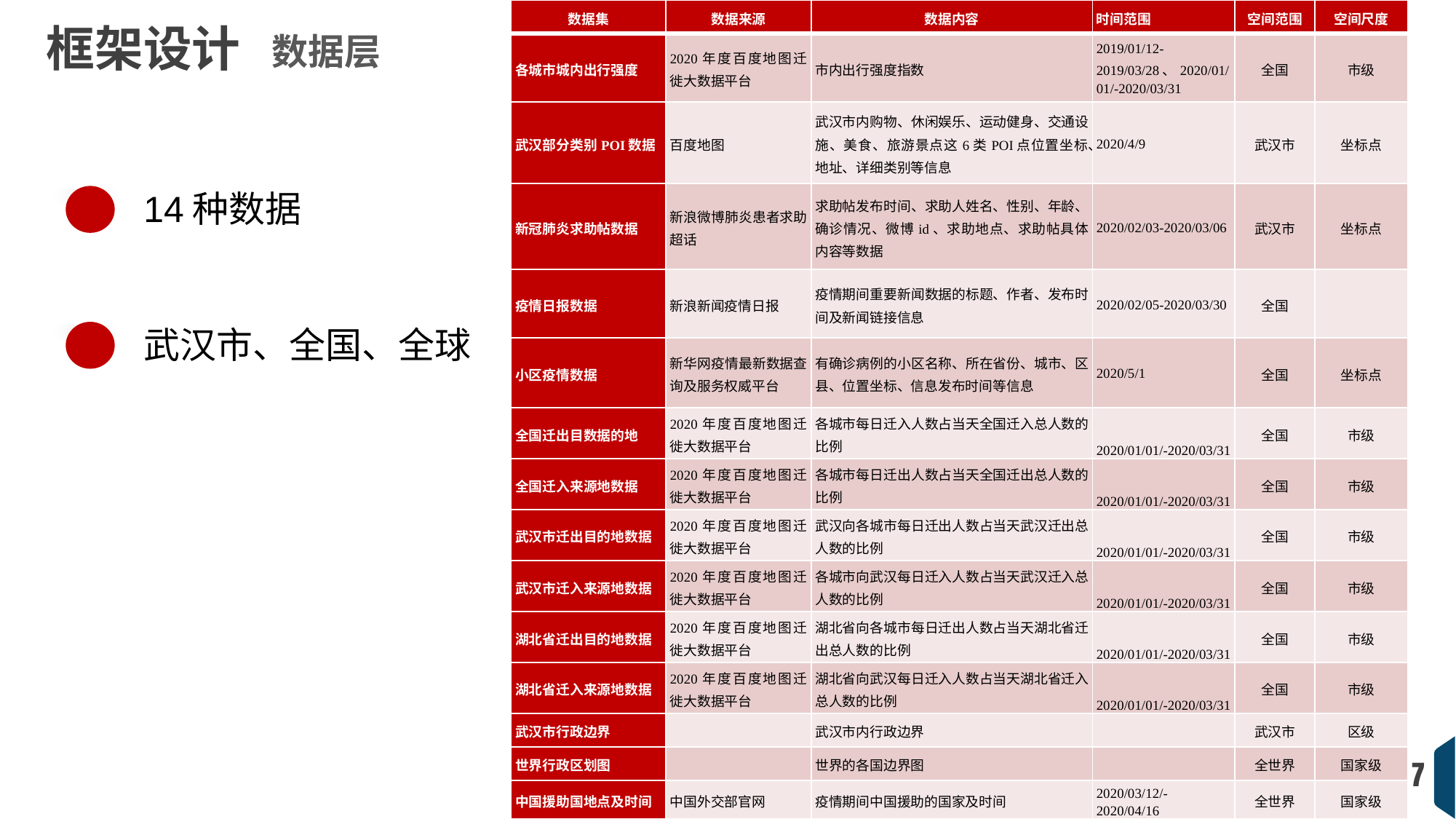

| 数据集 | 数据来源 | 数据内容 | 时间范围 | 空间范围 | 空间尺度 |
| --- | --- | --- | --- | --- | --- |
| 各城市城内出行强度 | 2020年度百度地图迁徙大数据平台 | 市内出行强度指数 | 2019/01/12-2019/03/28、2020/01/01/-2020/03/31 | 全国 | 市级 |
| 武汉部分类别POI数据 | 百度地图 | 武汉市内购物、休闲娱乐、运动健身、交通设施、美食、旅游景点这6类POI点位置坐标、地址、详细类别等信息 | 2020/4/9 | 武汉市 | 坐标点 |
| 新冠肺炎求助帖数据 | 新浪微博肺炎患者求助超话 | 求助帖发布时间、求助人姓名、性别、年龄、确诊情况、微博id、求助地点、求助帖具体内容等数据 | 2020/02/03-2020/03/06 | 武汉市 | 坐标点 |
| 疫情日报数据 | 新浪新闻疫情日报 | 疫情期间重要新闻数据的标题、作者、发布时间及新闻链接信息 | 2020/02/05-2020/03/30 | 全国 |  |
| 小区疫情数据 | 新华网疫情最新数据查询及服务权威平台 | 有确诊病例的小区名称、所在省份、城市、区县、位置坐标、信息发布时间等信息 | 2020/5/1 | 全国 | 坐标点 |
| 全国迁出目数据的地 | 2020年度百度地图迁徙大数据平台 | 各城市每日迁入人数占当天全国迁入总人数的比例 | 2020/01/01/-2020/03/31 | 全国 | 市级 |
| 全国迁入来源地数据 | 2020年度百度地图迁徙大数据平台 | 各城市每日迁出人数占当天全国迁出总人数的比例 | 2020/01/01/-2020/03/31 | 全国 | 市级 |
| 武汉市迁出目的地数据 | 2020年度百度地图迁徙大数据平台 | 武汉向各城市每日迁出人数占当天武汉迁出总人数的比例 | 2020/01/01/-2020/03/31 | 全国 | 市级 |
| 武汉市迁入来源地数据 | 2020年度百度地图迁徙大数据平台 | 各城市向武汉每日迁入人数占当天武汉迁入总人数的比例 | 2020/01/01/-2020/03/31 | 全国 | 市级 |
| 湖北省迁出目的地数据 | 2020年度百度地图迁徙大数据平台 | 湖北省向各城市每日迁出人数占当天湖北省迁出总人数的比例 | 2020/01/01/-2020/03/31 | 全国 | 市级 |
| 湖北省迁入来源地数据 | 2020年度百度地图迁徙大数据平台 | 湖北省向武汉每日迁入人数占当天湖北省迁入总人数的比例 | 2020/01/01/-2020/03/31 | 全国 | 市级 |
| 武汉市行政边界 |  | 武汉市内行政边界 |  | 武汉市 | 区级 |
| 世界行政区划图 |  | 世界的各国边界图 |  | 全世界 | 国家级 |
| 中国援助国地点及时间 | 中国外交部官网 | 疫情期间中国援助的国家及时间 | 2020/03/12/- 2020/04/16 | 全世界 | 国家级 |
框架设计
数据层

14种数据

武汉市、全国、全球